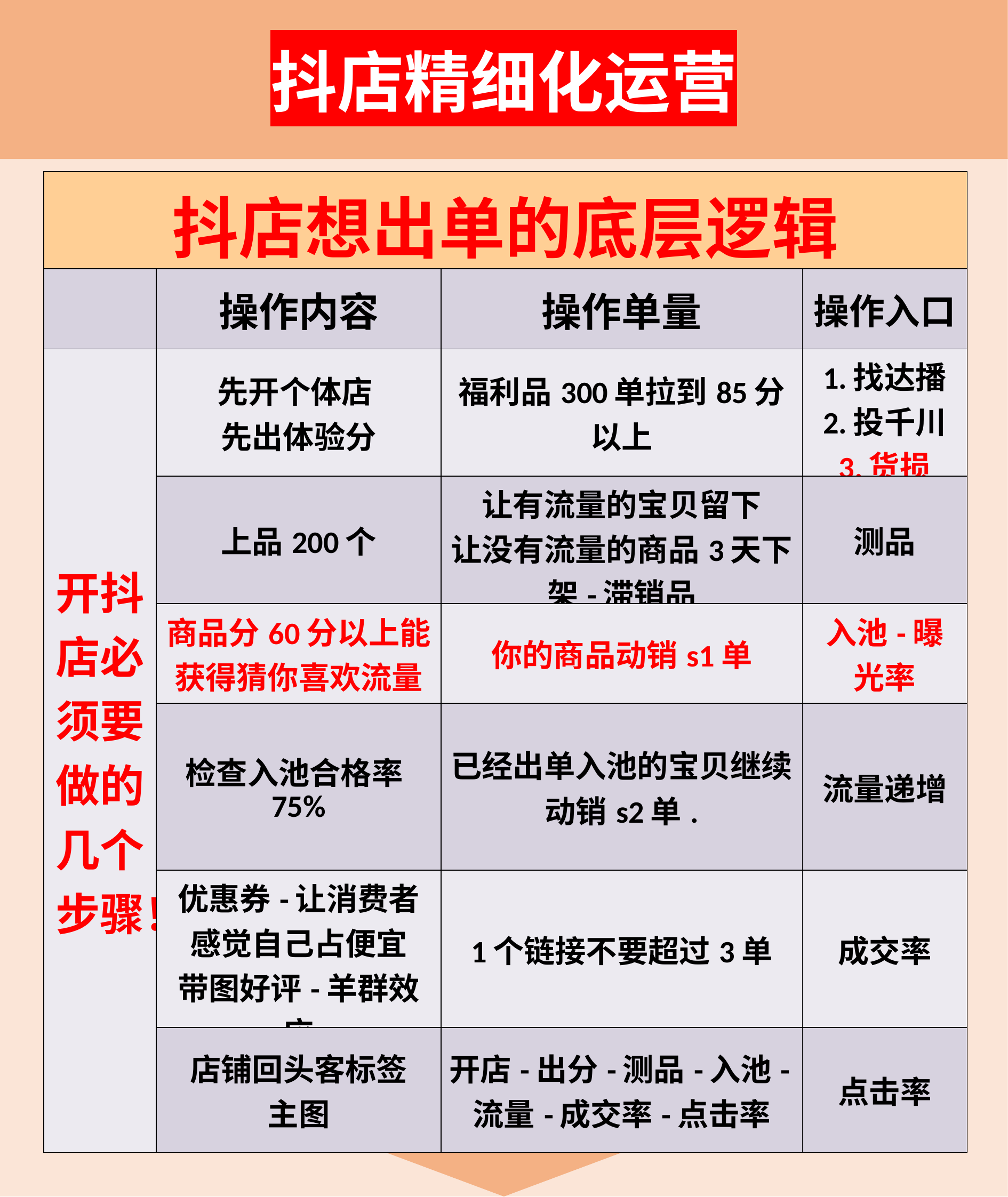

抖店精细化运营
| 抖店想出单的底层逻辑 |  |  |  |
| --- | --- | --- | --- |
|  | 操作内容 | 操作单量 | 操作入口 |
| 开抖店必须要做的几个步骤！ | 先开个体店 先出体验分 | 福利品300单拉到85分以上 | 1.找达播 2.投千川 3.货损 |
|  | 上品200个 | 让有流量的宝贝留下 让没有流量的商品3天下架-滞销品 | 测品 |
|  | 商品分60分以上能获得猜你喜欢流量 | 你的商品动销s1单 | 入池-曝光率 |
|  | 检查入池合格率75% | 已经出单入池的宝贝继续动销s2单. | 流量递增 |
|  | 优惠券-让消费者感觉自己占便宜 带图好评-羊群效应 | 1个链接不要超过3单 | 成交率 |
|  | 店铺回头客标签 主图 | 开店-出分-测品-入池-流量-成交率-点击率 | 点击率 |